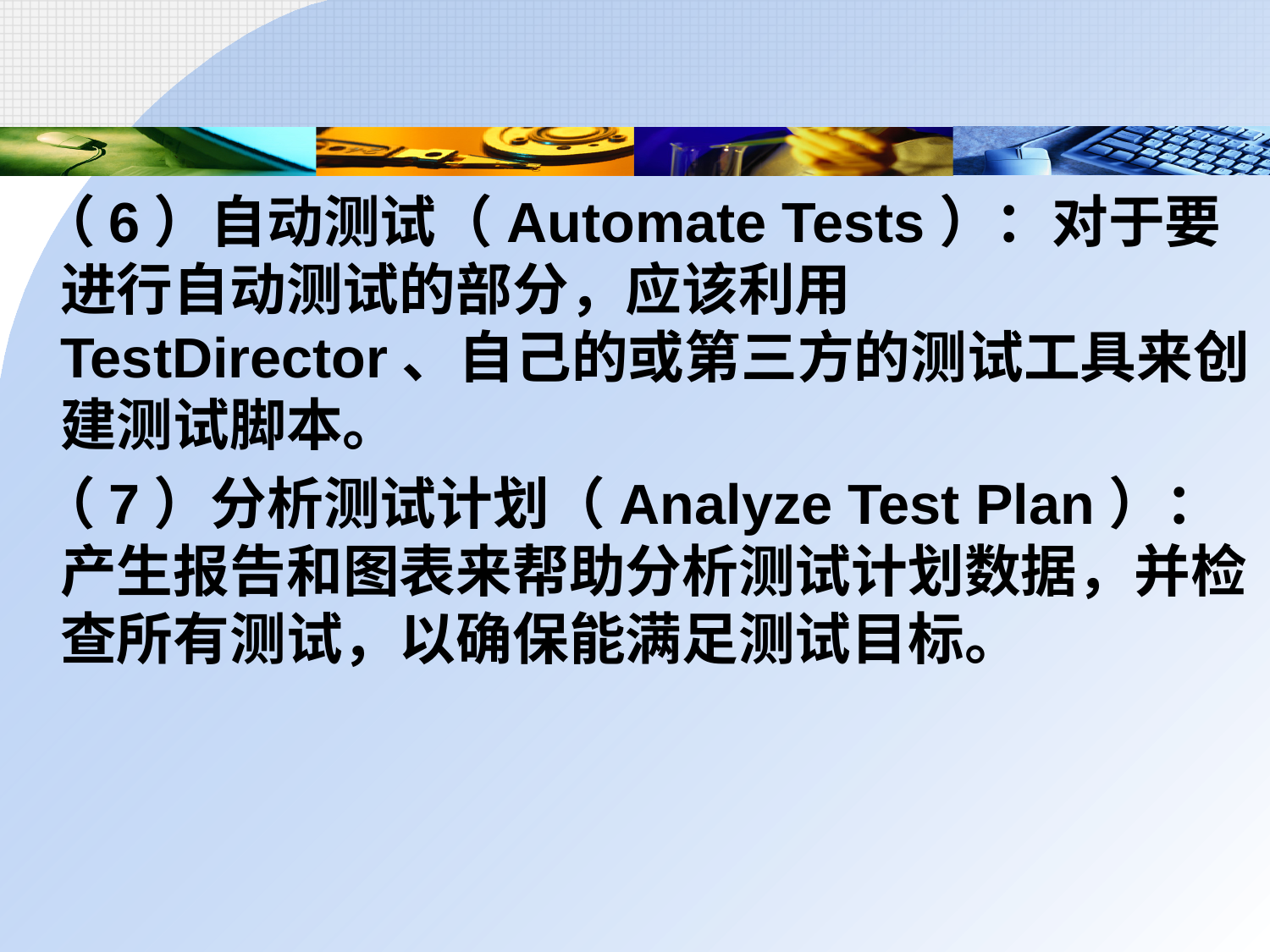

（6）自动测试（Automate Tests）：对于要进行自动测试的部分，应该利用TestDirector、自己的或第三方的测试工具来创建测试脚本。
 （7）分析测试计划（Analyze Test Plan）：产生报告和图表来帮助分析测试计划数据，并检查所有测试，以确保能满足测试目标。